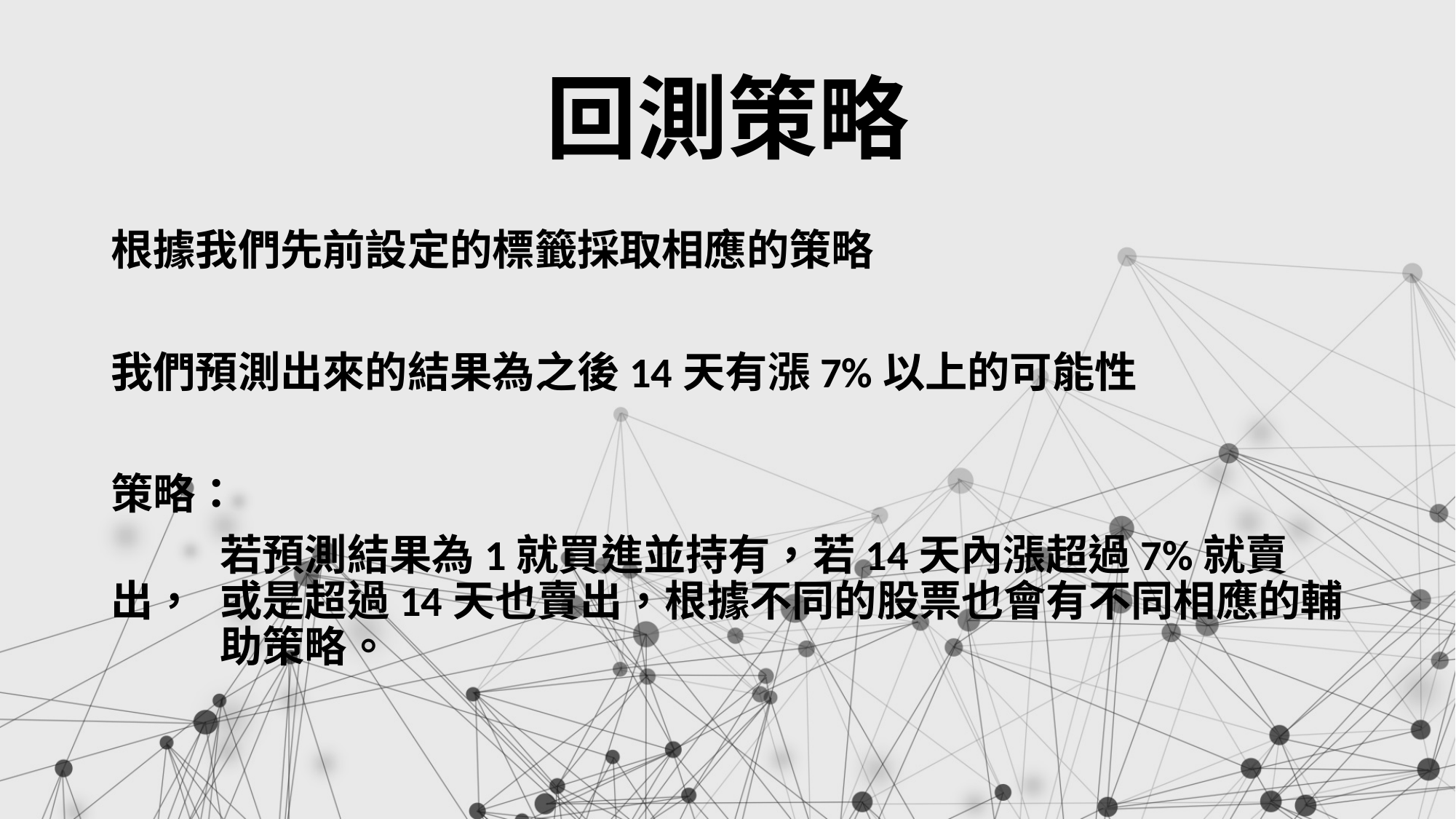

# 回測策略
根據我們先前設定的標籤採取相應的策略

我們預測出來的結果為之後14天有漲7%以上的可能性

策略：
	若預測結果為1就買進並持有，若14天內漲超過7%就賣出，	或是超過14天也賣出，根據不同的股票也會有不同相應的輔	助策略。